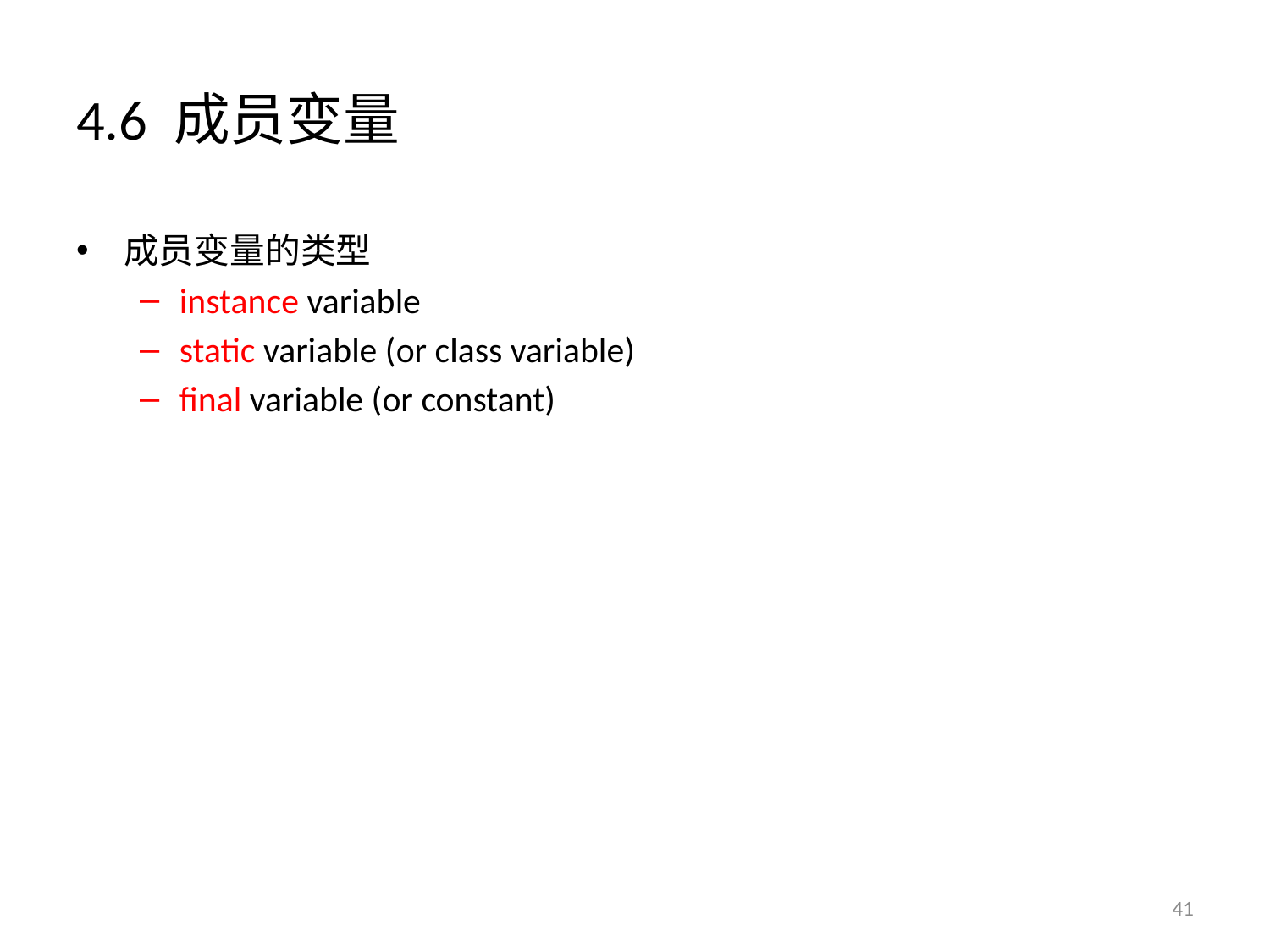

# 4.6 成员变量

成员变量的类型
instance variable
static variable (or class variable)
final variable (or constant)
41